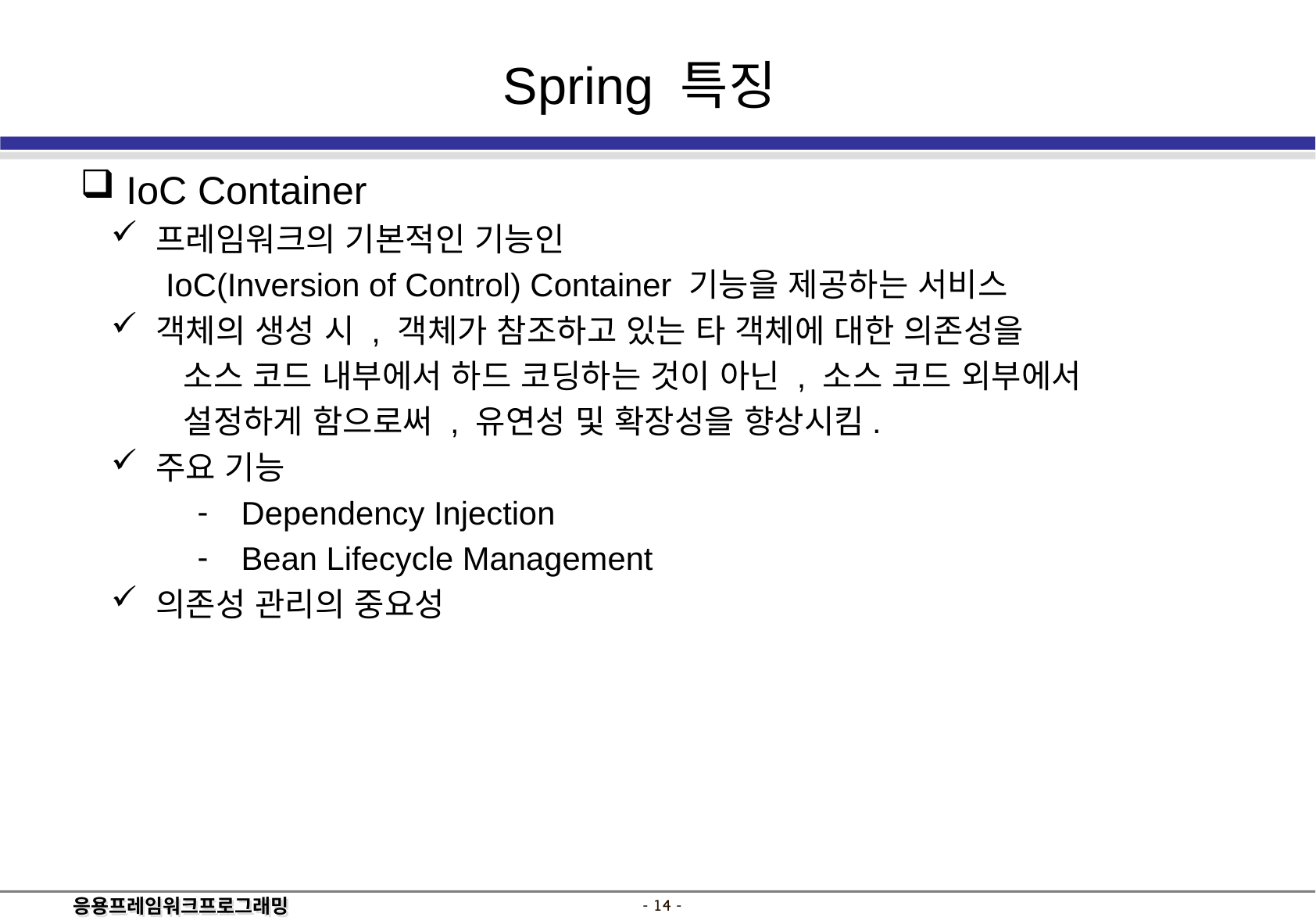

Spring 특징
 IoC Container
 프레임워크의 기본적인 기능인
   IoC(Inversion of Control) Container 기능을 제공하는 서비스
 객체의 생성 시 , 객체가 참조하고 있는 타 객체에 대한 의존성을
    소스 코드 내부에서 하드 코딩하는 것이 아닌 , 소스 코드 외부에서
    설정하게 함으로써 , 유연성 및 확장성을 향상시킴.
 주요 기능
Dependency Injection
Bean Lifecycle Management
 의존성 관리의 중요성
- 14 -